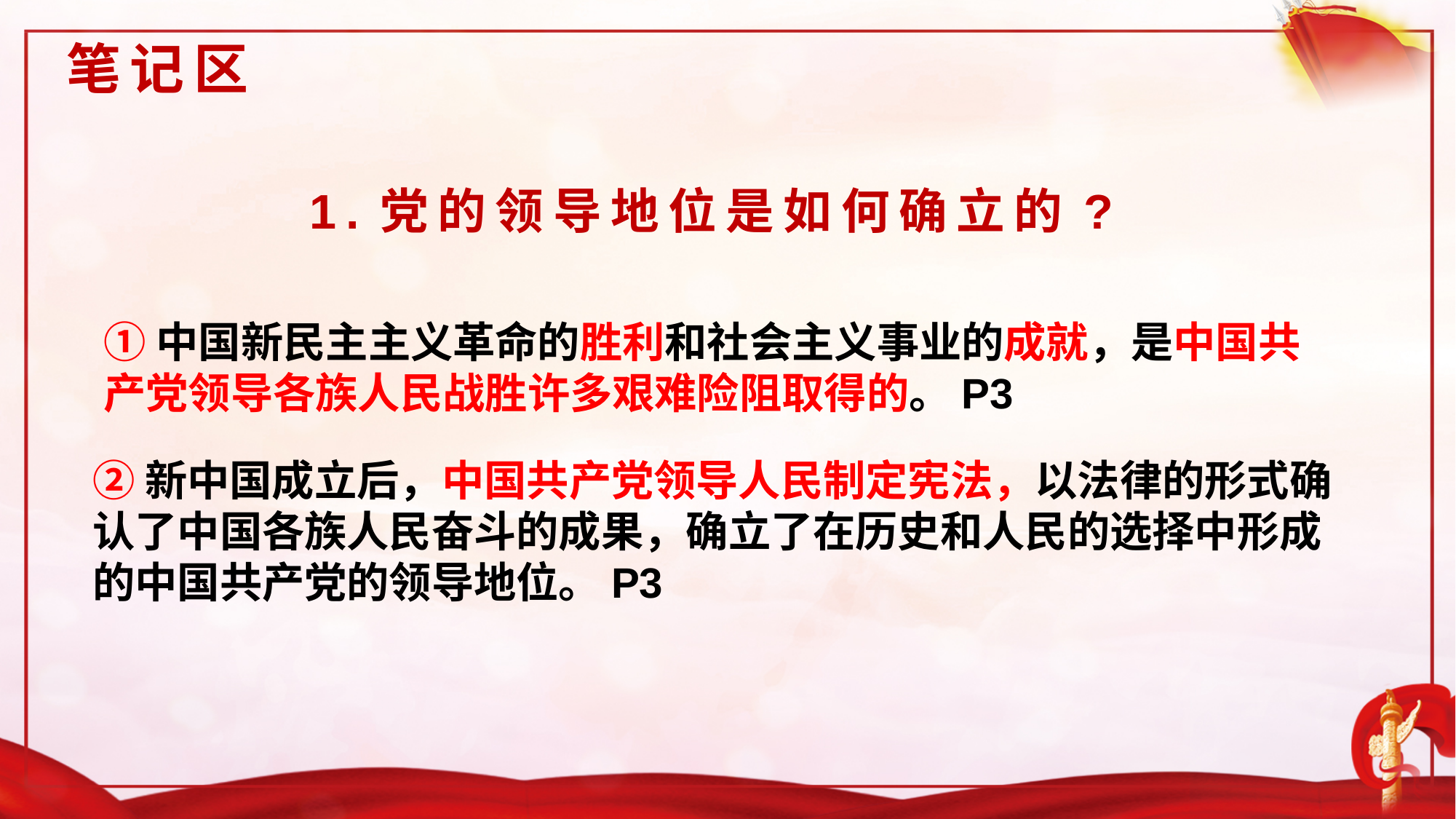

# 笔记区
1.党的领导地位是如何确立的?
①中国新民主主义革命的胜利和社会主义事业的成就，是中国共产党领导各族人民战胜许多艰难险阻取得的。P3
②新中国成立后，中国共产党领导人民制定宪法，以法律的形式确认了中国各族人民奋斗的成果，确立了在历史和人民的选择中形成的中国共产党的领导地位。P3